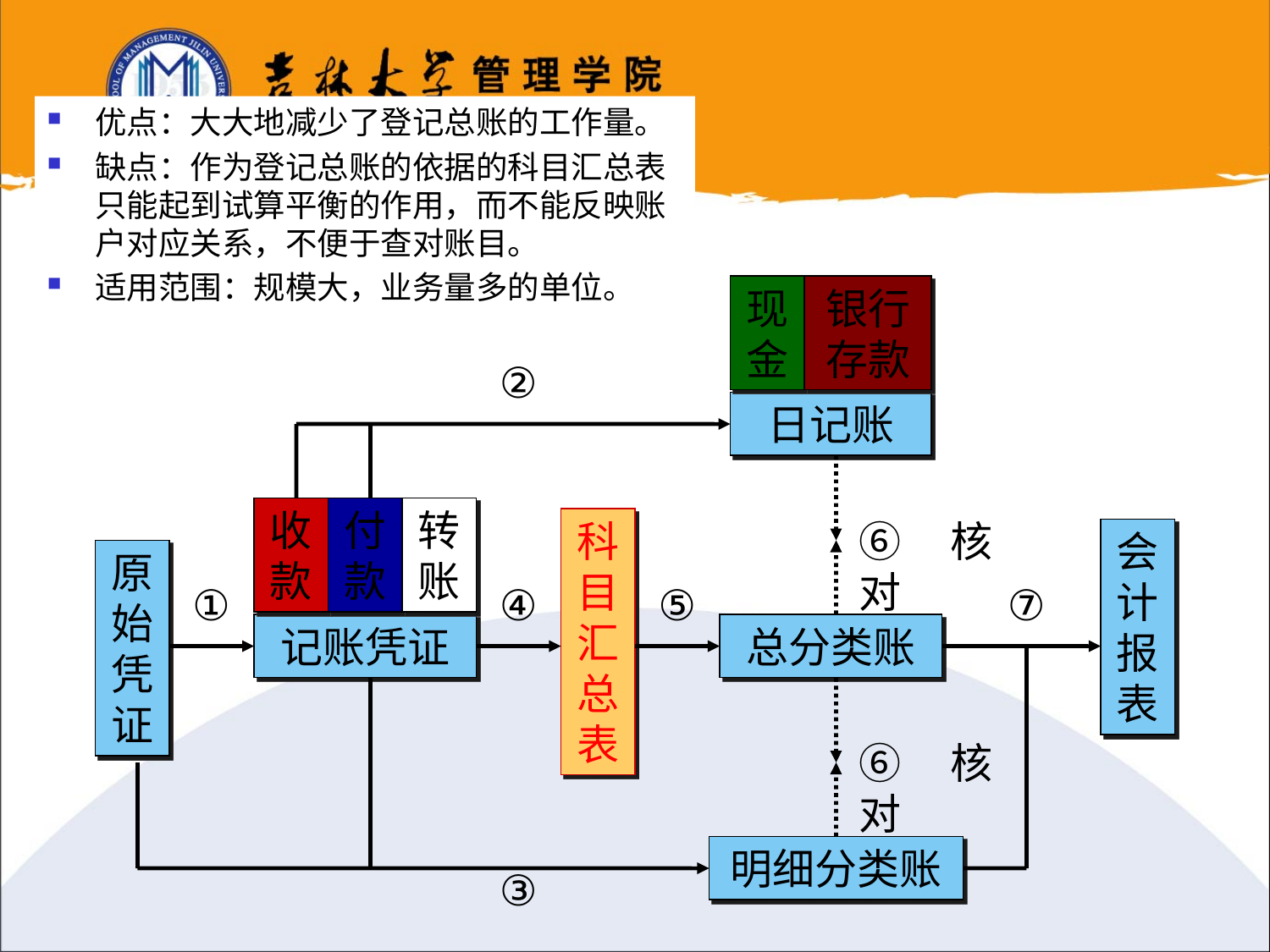

优点：大大地减少了登记总账的工作量。
缺点：作为登记总账的依据的科目汇总表只能起到试算平衡的作用，而不能反映账户对应关系，不便于查对账目。
适用范围：规模大，业务量多的单位。

现金
银行存款
②
日记账

收款
付款
转账
科目汇总表
⑥核对
会计报表
原始凭证

①
④
⑤
⑦
记账凭证
总分类账

⑥核对

明细分类账
③

144